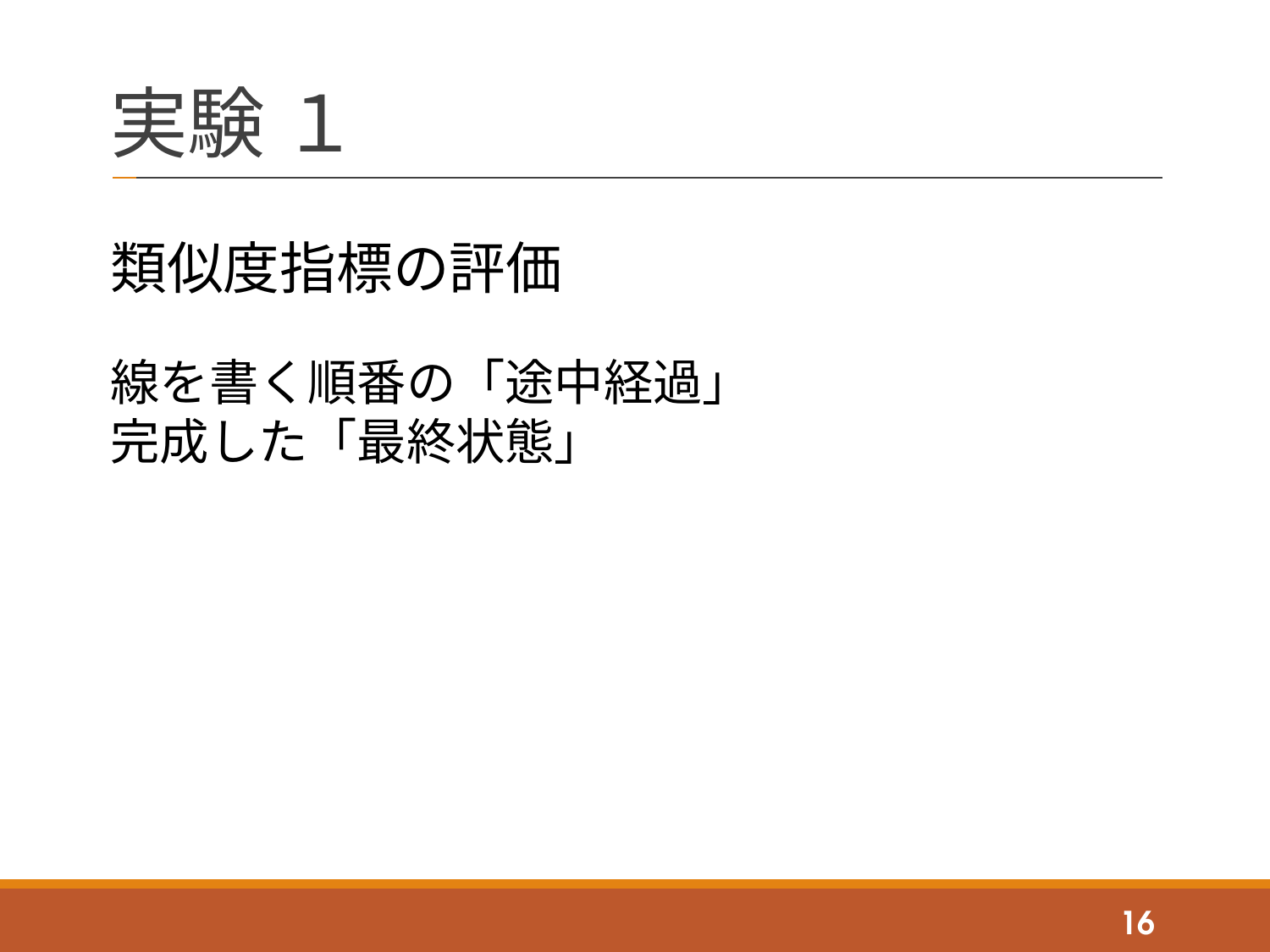

# 実験 １
類似度指標の評価

線を書く順番の「途中経過」
完成した「最終状態」
16